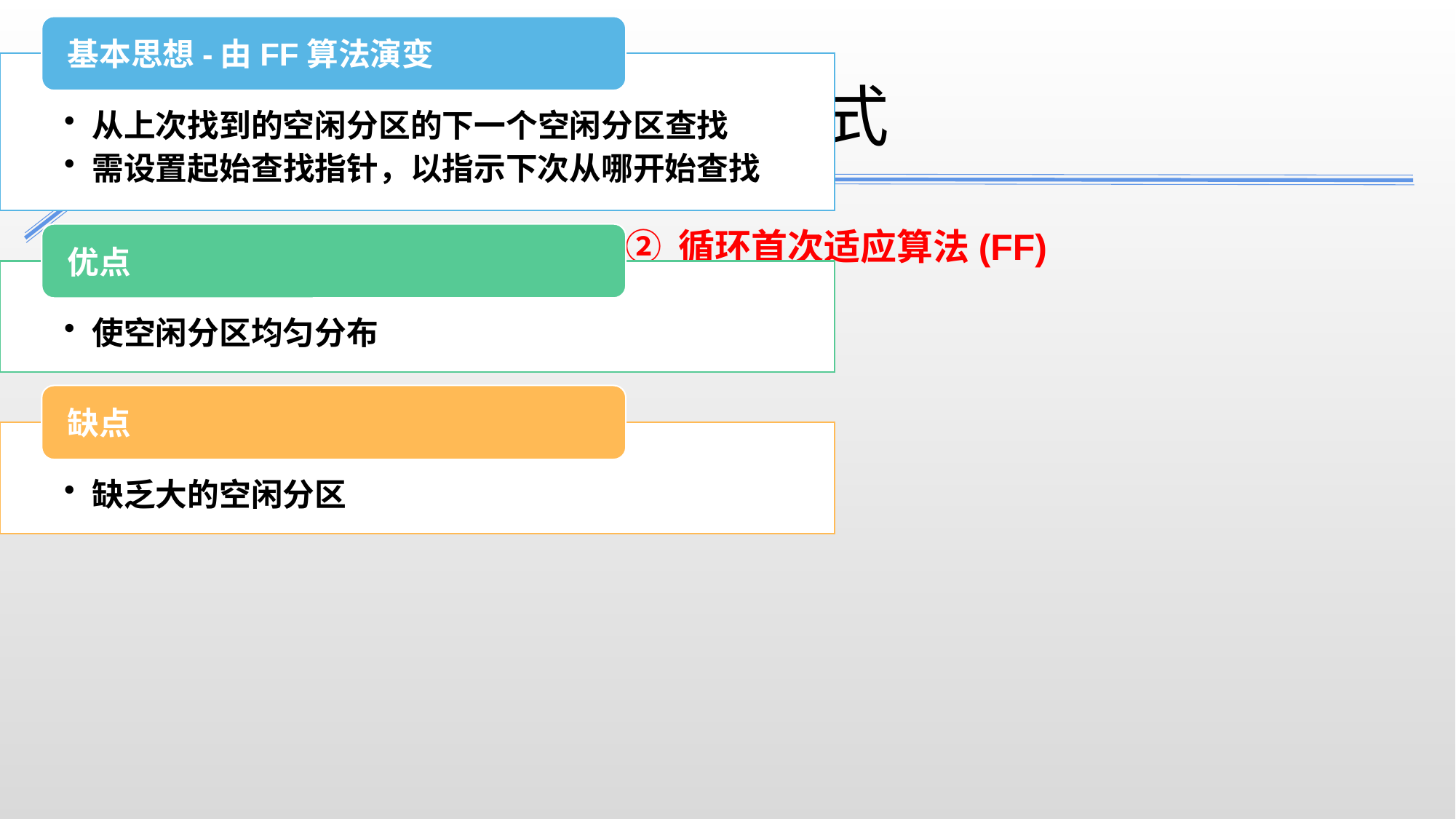

4.3连续分配存储管理方式

② 循环首次适应算法(FF)

需要解决的问题
数据结构；
分区分配算法；
分区分配和回收操作；

从上次找到的空闲分区的下一个空闲分区查找
需设置起始查找指针，以指示下次从哪开始查找
基本思想-由FF算法演变
使空闲分区均匀分布
优点
缺乏大的空闲分区
缺点